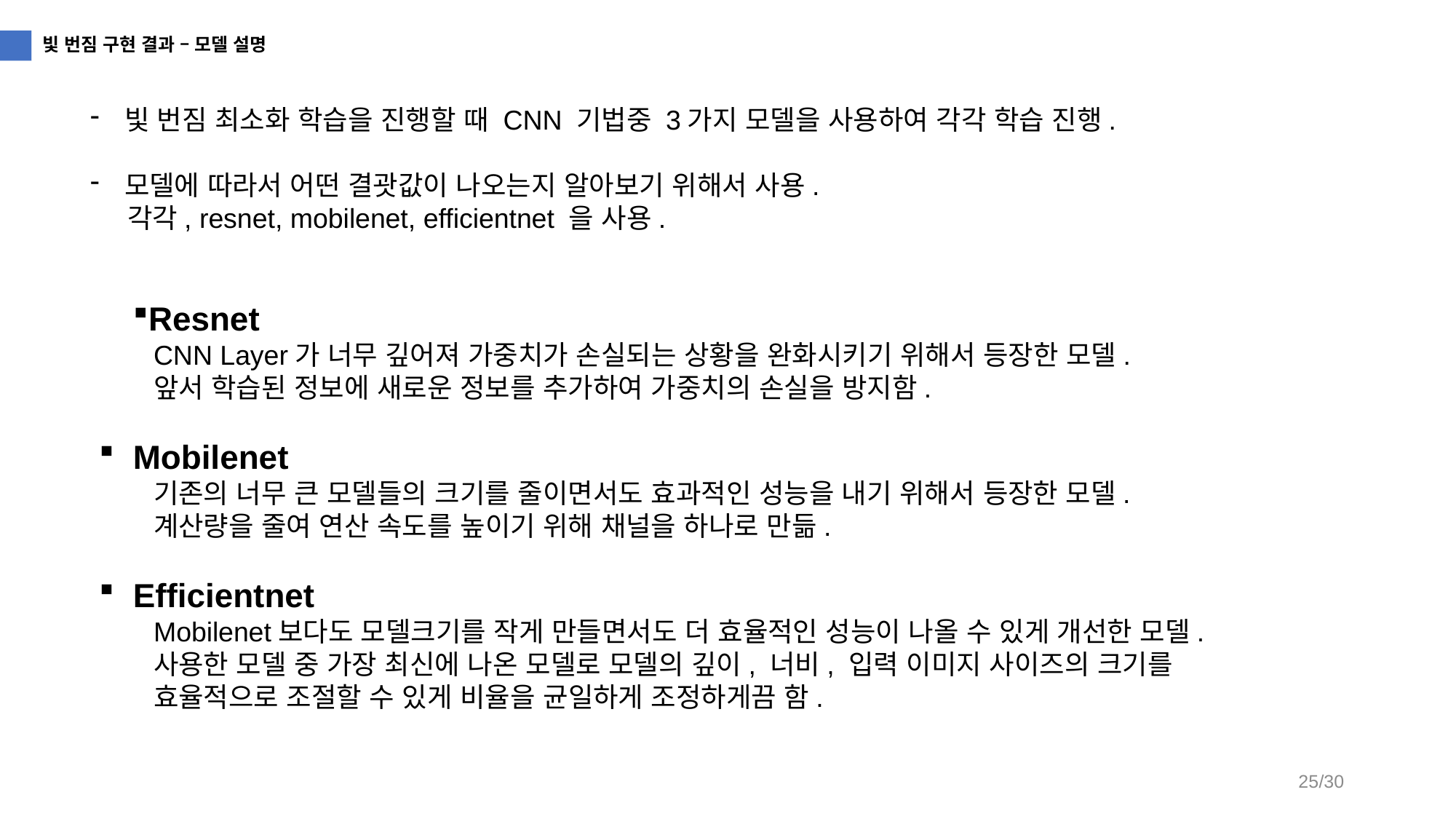

빛 번짐 구현 결과 – 모델 설명

빛 번짐 최소화 학습을 진행할 때 CNN 기법중 3가지 모델을 사용하여 각각 학습 진행.

모델에 따라서 어떤 결괏값이 나오는지 알아보기 위해서 사용.
    각각, resnet, mobilenet, efficientnet 을 사용.
Resnet
CNN Layer가 너무 깊어져 가중치가 손실되는 상황을 완화시키기 위해서 등장한 모델.
앞서 학습된 정보에 새로운 정보를 추가하여 가중치의 손실을 방지함.

Mobilenet
기존의 너무 큰 모델들의 크기를 줄이면서도 효과적인 성능을 내기 위해서 등장한 모델.
계산량을 줄여 연산 속도를 높이기 위해 채널을 하나로 만듦.

Efficientnet
Mobilenet보다도 모델크기를 작게 만들면서도 더 효율적인 성능이 나올 수 있게 개선한 모델.
사용한 모델 중 가장 최신에 나온 모델로 모델의 깊이, 너비, 입력 이미지 사이즈의 크기를  효율적으로 조절할 수 있게 비율을 균일하게 조정하게끔 함.

25/30